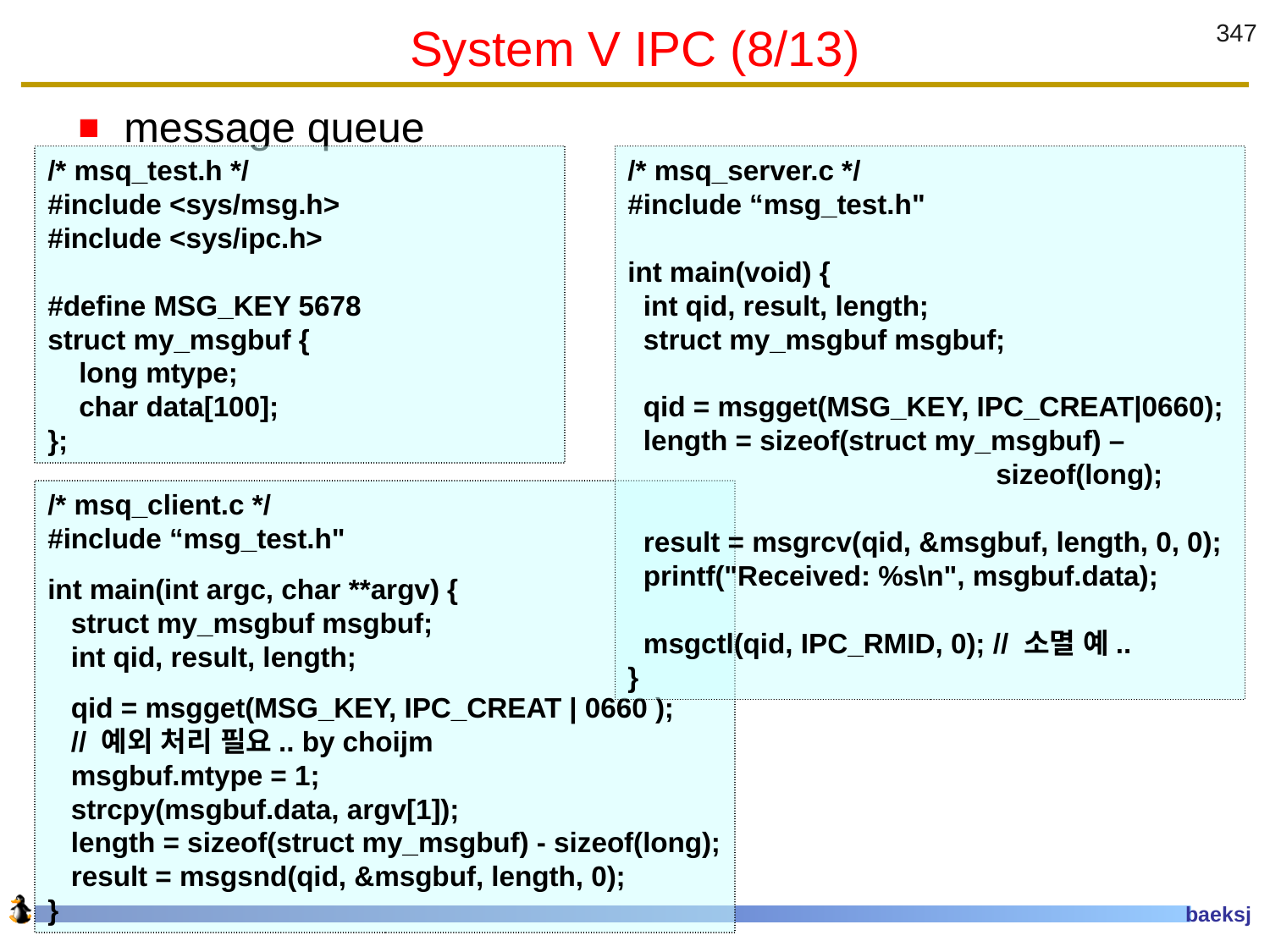

# System V IPC (8/13)
347
message queue
/* msq_test.h */
#include <sys/msg.h>
#include <sys/ipc.h>

#define MSG_KEY 5678
struct my_msgbuf {
    long mtype;
    char data[100];
};
/* msq_server.c */
#include “msg_test.h"

int main(void) {
  int qid, result, length;
  struct my_msgbuf msgbuf;

  qid = msgget(MSG_KEY, IPC_CREAT|0660);
  length = sizeof(struct my_msgbuf) –
                                               sizeof(long);

  result = msgrcv(qid, &msgbuf, length, 0, 0);
  printf("Received: %s\n", msgbuf.data);

  msgctl(qid, IPC_RMID, 0); // 소멸 예..
}
/* msq_client.c */
#include “msg_test.h"

int main(int argc, char **argv) {
   struct my_msgbuf msgbuf;
   int qid, result, length;

   qid = msgget(MSG_KEY, IPC_CREAT | 0660 );
   // 예외 처리 필요.. by choijm
   msgbuf.mtype = 1;
   strcpy(msgbuf.data, argv[1]);
   length = sizeof(struct my_msgbuf) - sizeof(long);
   result = msgsnd(qid, &msgbuf, length, 0);
}